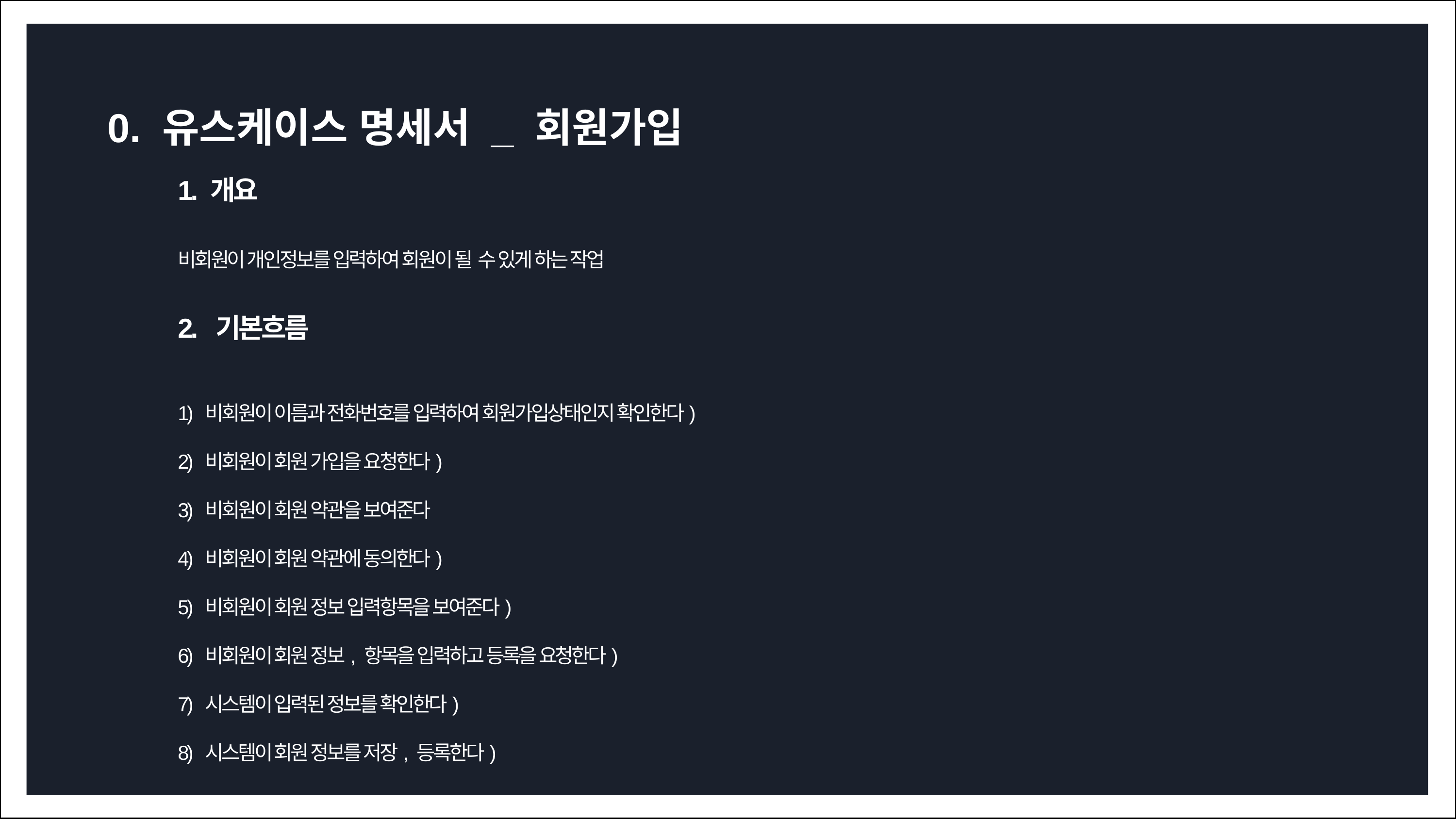

0. 유스케이스 명세서 _ 회원가입
1. 개요

비회원이 개인정보를 입력하여 회원이 될  수 있게 하는 작업
2.  기본흐름

1)  비회원이 이름과 전화번호를 입력하여 회원가입상태인지 확인한다)
2)  비회원이 회원 가입을 요청한다)
3)  비회원이 회원 약관을 보여준다
4)  비회원이 회원 약관에 동의한다)
5)  비회원이 회원 정보 입력항목을 보여준다)
6)  비회원이 회원 정보, 항목을 입력하고 등록을 요청한다)
7)  시스템이 입력된 정보를 확인한다)
8)  시스템이 회원 정보를 저장, 등록한다)